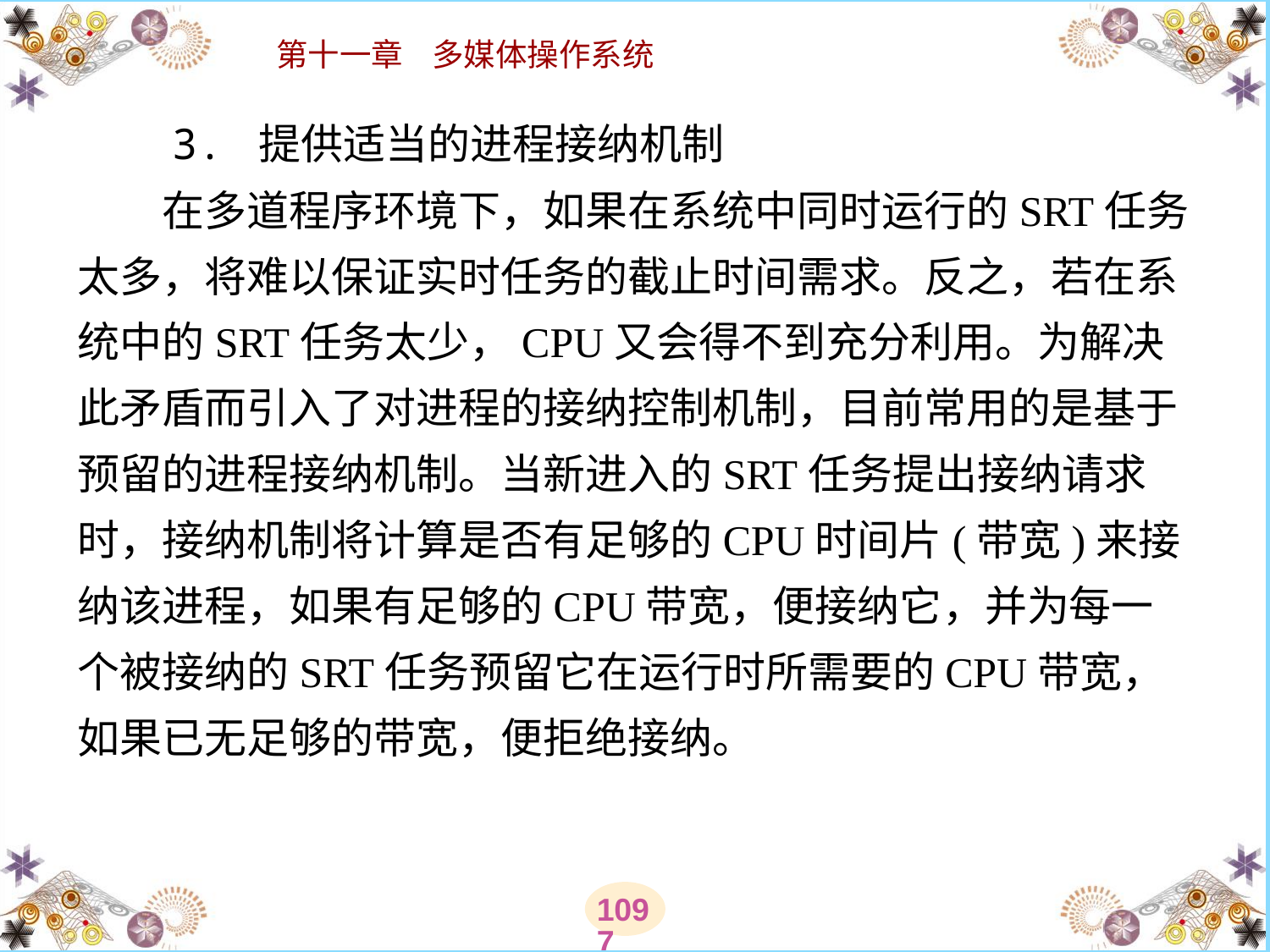

# 3. 提供适当的进程接纳机制 　　在多道程序环境下，如果在系统中同时运行的SRT任务太多，将难以保证实时任务的截止时间需求。反之，若在系统中的SRT任务太少，CPU又会得不到充分利用。为解决此矛盾而引入了对进程的接纳控制机制，目前常用的是基于预留的进程接纳机制。当新进入的SRT任务提出接纳请求时，接纳机制将计算是否有足够的CPU时间片(带宽)来接纳该进程，如果有足够的CPU带宽，便接纳它，并为每一个被接纳的SRT任务预留它在运行时所需要的CPU带宽，如果已无足够的带宽，便拒绝接纳。